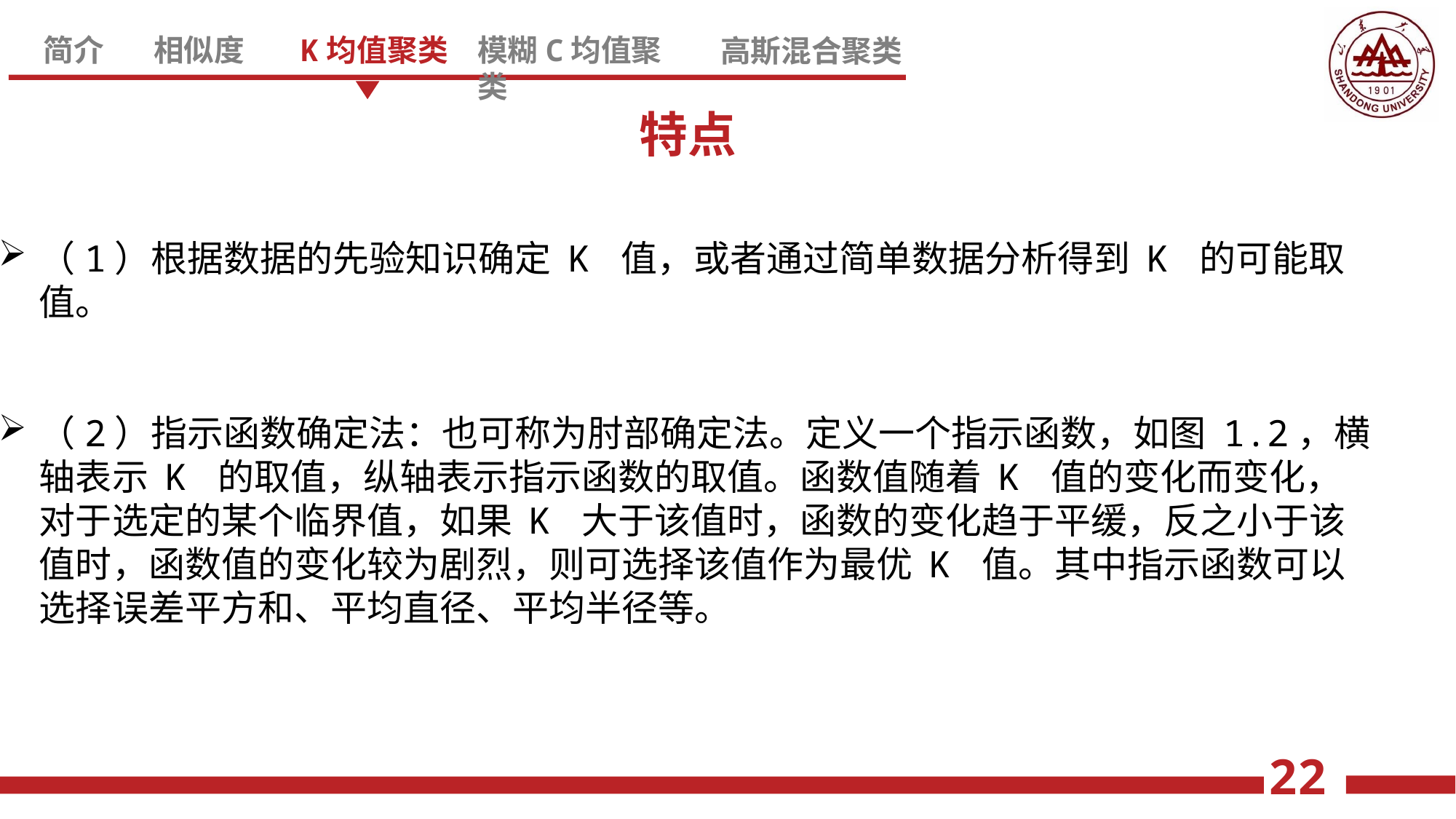

特点
（1）根据数据的先验知识确定 K 值，或者通过简单数据分析得到 K 的可能取值。

（2）指示函数确定法：也可称为肘部确定法。定义一个指示函数，如图 1.2，横轴表示 K 的取值，纵轴表示指示函数的取值。函数值随着 K 值的变化而变化，对于选定的某个临界值，如果 K 大于该值时，函数的变化趋于平缓，反之小于该值时，函数值的变化较为剧烈，则可选择该值作为最优 K 值。其中指示函数可以选择误差平方和、平均直径、平均半径等。